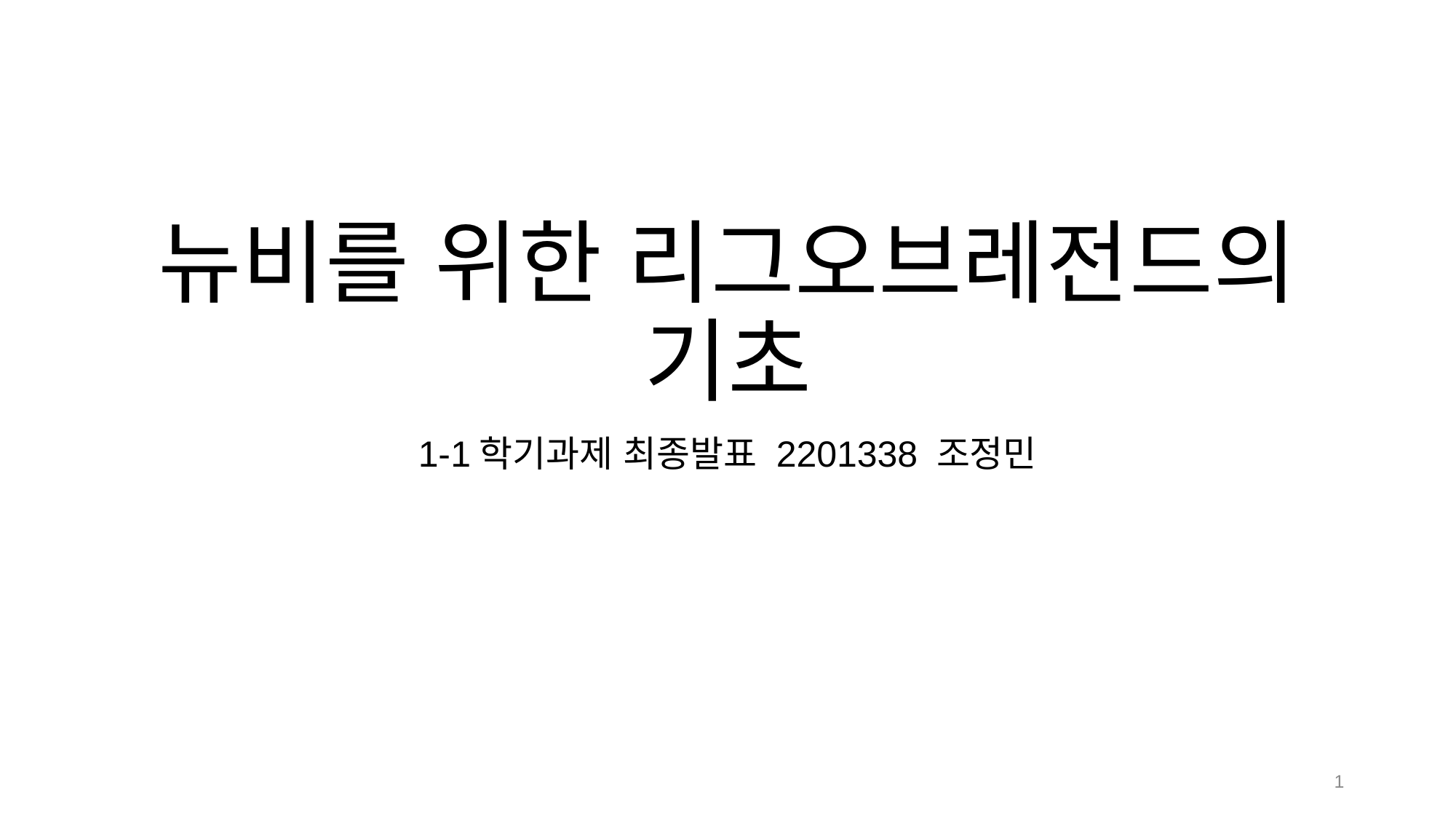

# 뉴비를 위한 리그오브레전드의 기초
1-1학기과제 최종발표 2201338 조정민
1